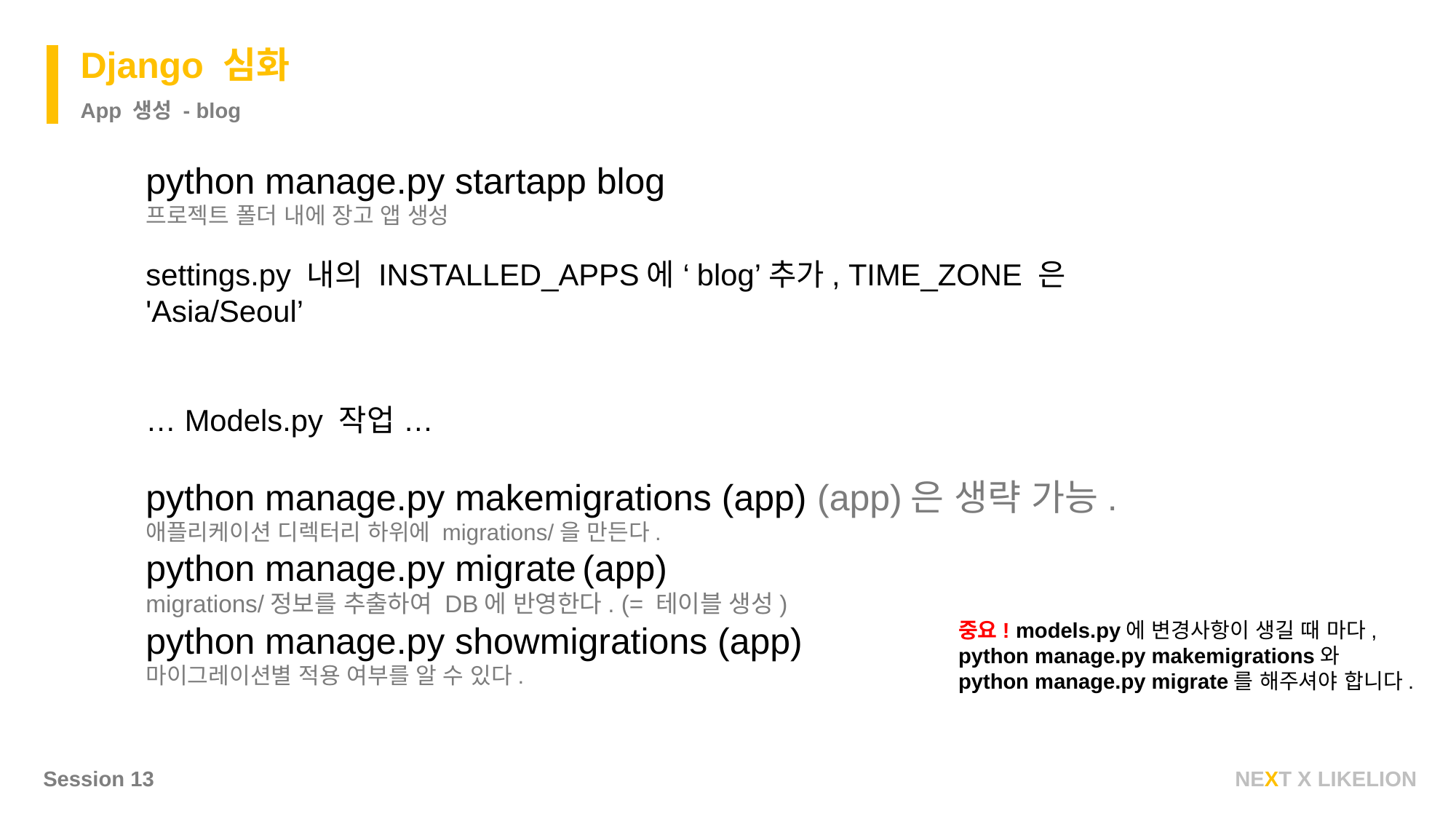

Django 심화

App 생성 - blog
python manage.py startapp blog
프로젝트 폴더 내에 장고 앱 생성

settings.py 내의 INSTALLED_APPS에 ‘blog’추가, TIME_ZONE 은 'Asia/Seoul’

… Models.py 작업 …

python manage.py makemigrations (app) (app)은 생략 가능.
애플리케이션 디렉터리 하위에 migrations/을 만든다.
python manage.py migrate	(app)
migrations/정보를 추출하여 DB에 반영한다. (= 테이블 생성)
python manage.py showmigrations (app)
마이그레이션별 적용 여부를 알 수 있다.
중요! models.py에 변경사항이 생길 때 마다,
python manage.py makemigrations와
python manage.py migrate를 해주셔야 합니다.
Session 13
NEXT X LIKELION